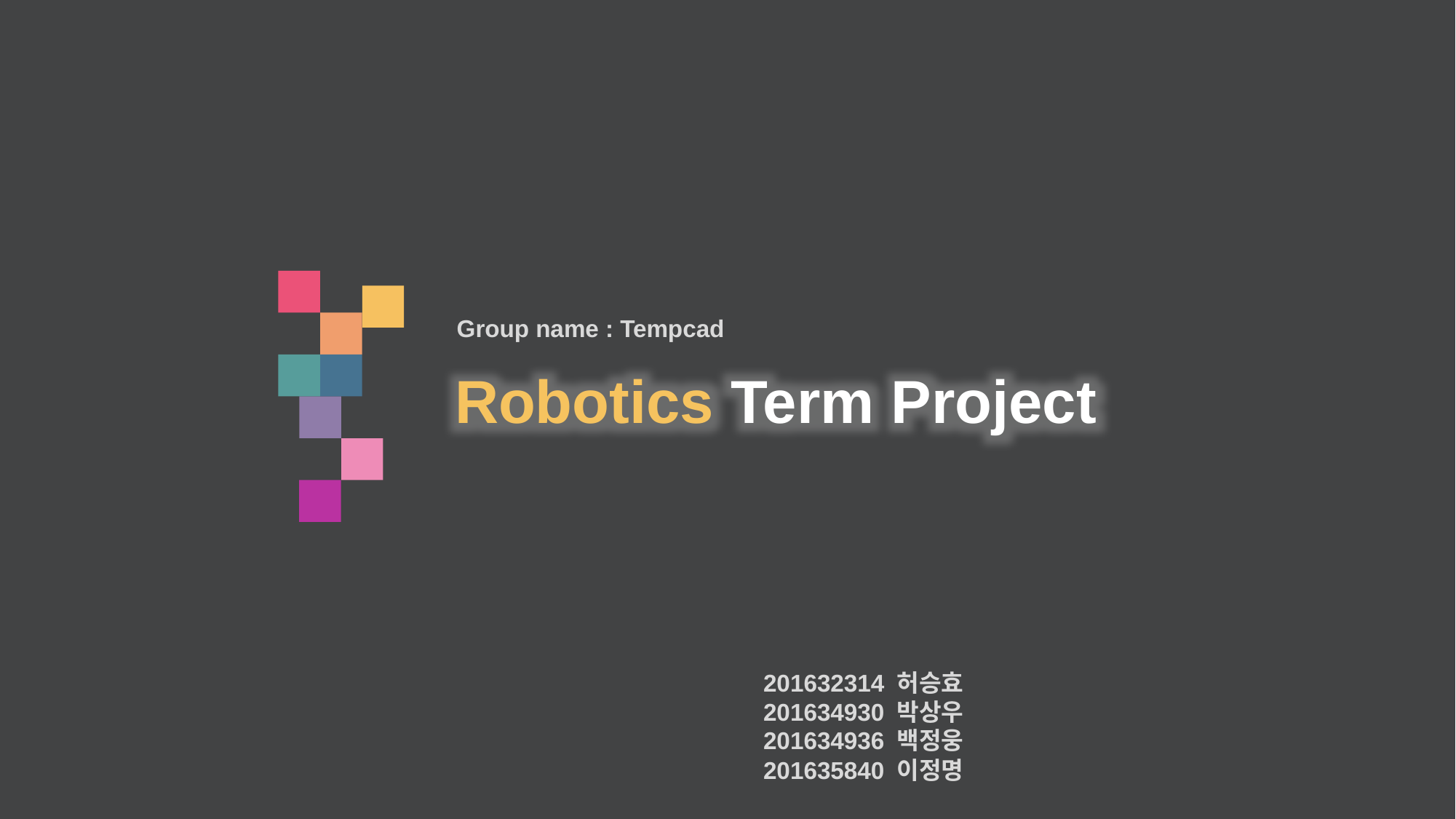

Group name : Tempcad

Robotics Term Project

201632314 허승효
201634930 박상우
201634936 백정웅
201635840 이정명